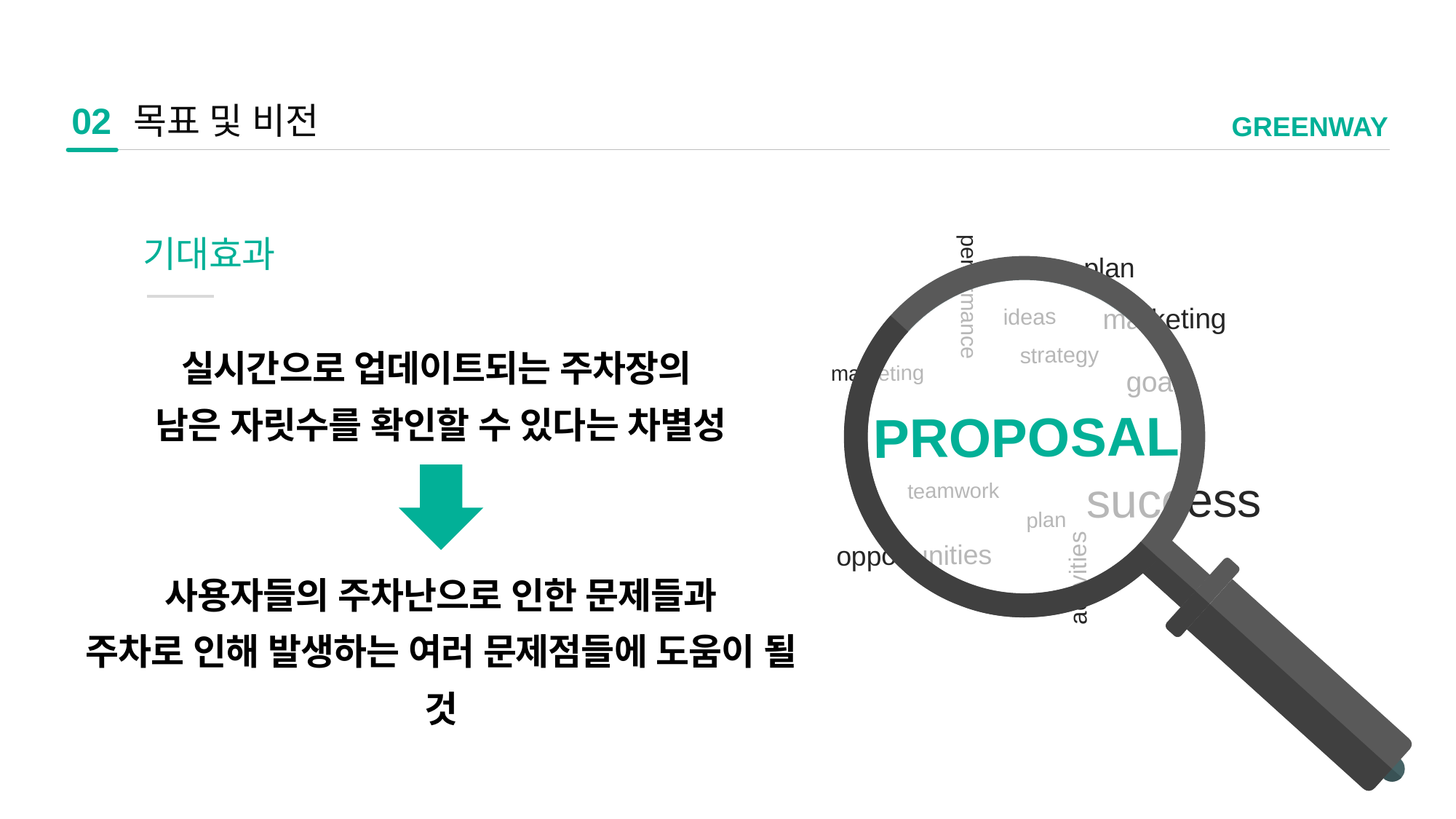

02
목표 및 비전
GREENWAY
기대효과

plan
performance
marketing
ideas
실시간으로 업데이트되는 주차장의
남은 자릿수를 확인할 수 있다는 차별성

사용자들의 주차난으로 인한 문제들과
주차로 인해 발생하는 여러 문제점들에 도움이 될 것
strategy
marketing
goals
PROPOSAL

success
teamwork
plan
plan
opportunities
activities